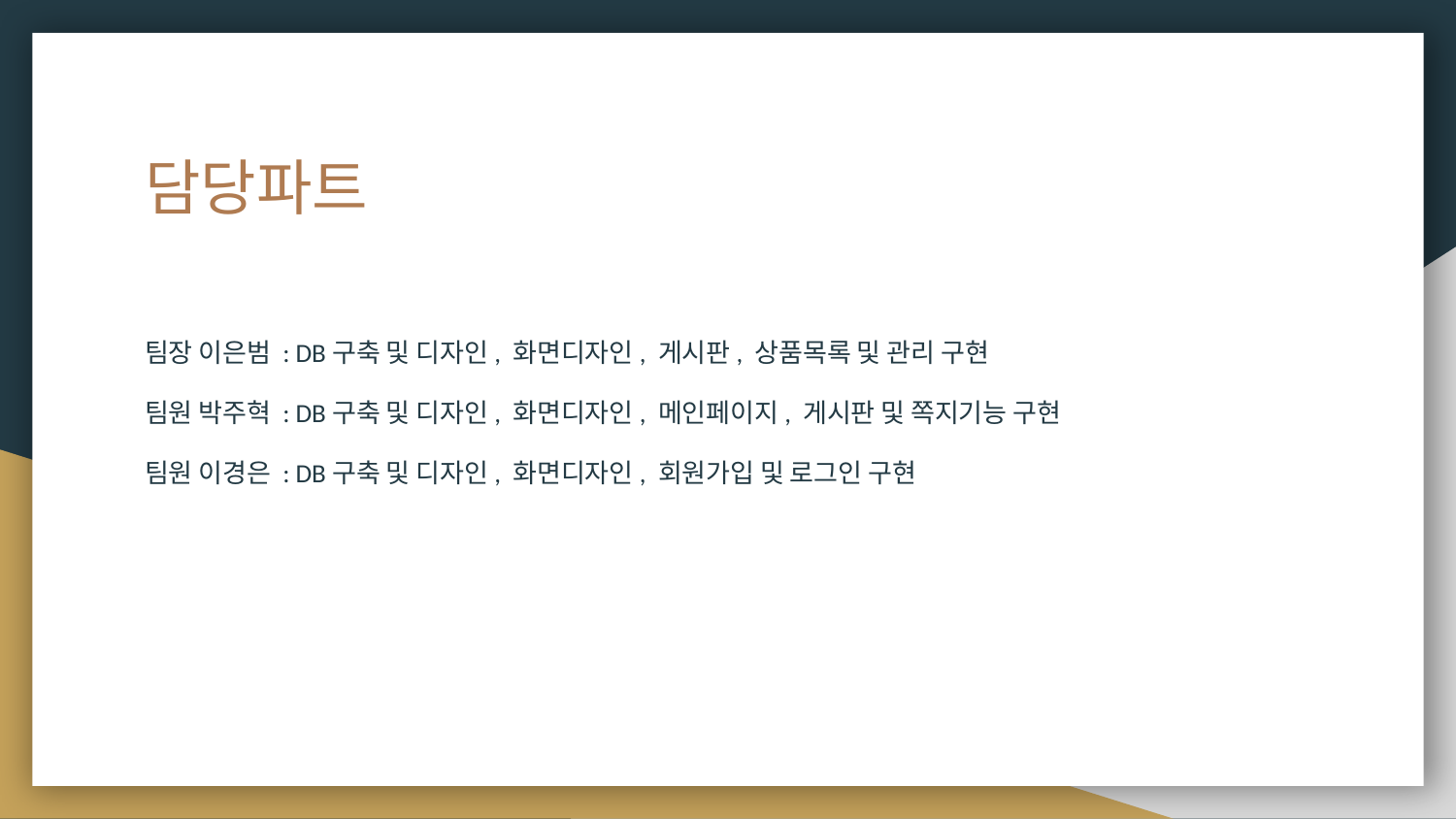

# 담당파트
팀장 이은범 : DB구축 및 디자인, 화면디자인, 게시판, 상품목록 및 관리 구현
팀원 박주혁 : DB구축 및 디자인, 화면디자인, 메인페이지, 게시판 및 쪽지기능 구현
팀원 이경은 : DB구축 및 디자인, 화면디자인, 회원가입 및 로그인 구현